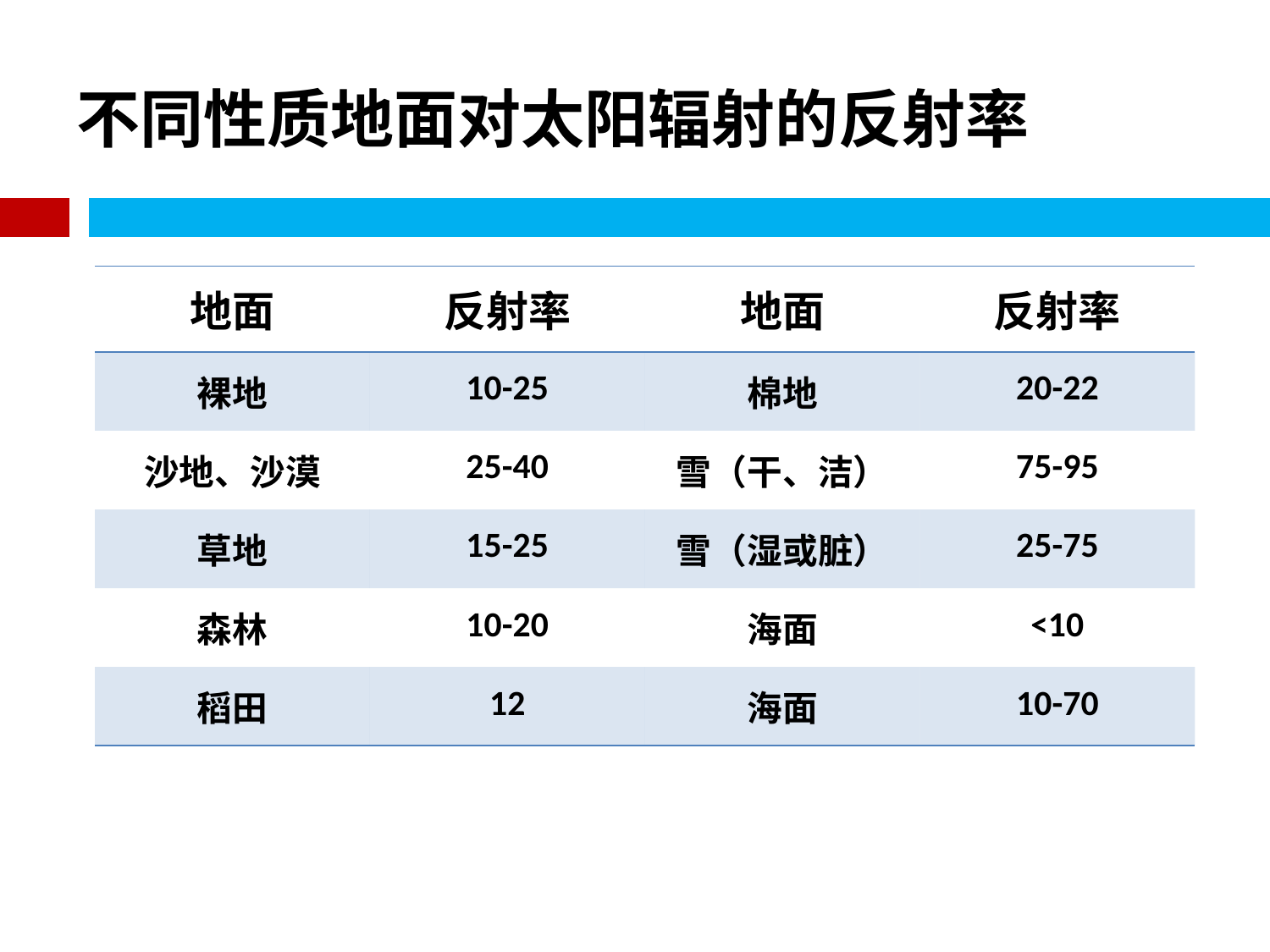

# 不同性质地面对太阳辐射的反射率
| 地面 | 反射率 | 地面 | 反射率 |
| --- | --- | --- | --- |
| 裸地 | 10-25 | 棉地 | 20-22 |
| 沙地、沙漠 | 25-40 | 雪（干、洁） | 75-95 |
| 草地 | 15-25 | 雪（湿或脏） | 25-75 |
| 森林 | 10-20 | 海面 | <10 |
| 稻田 | 12 | 海面 | 10-70 |